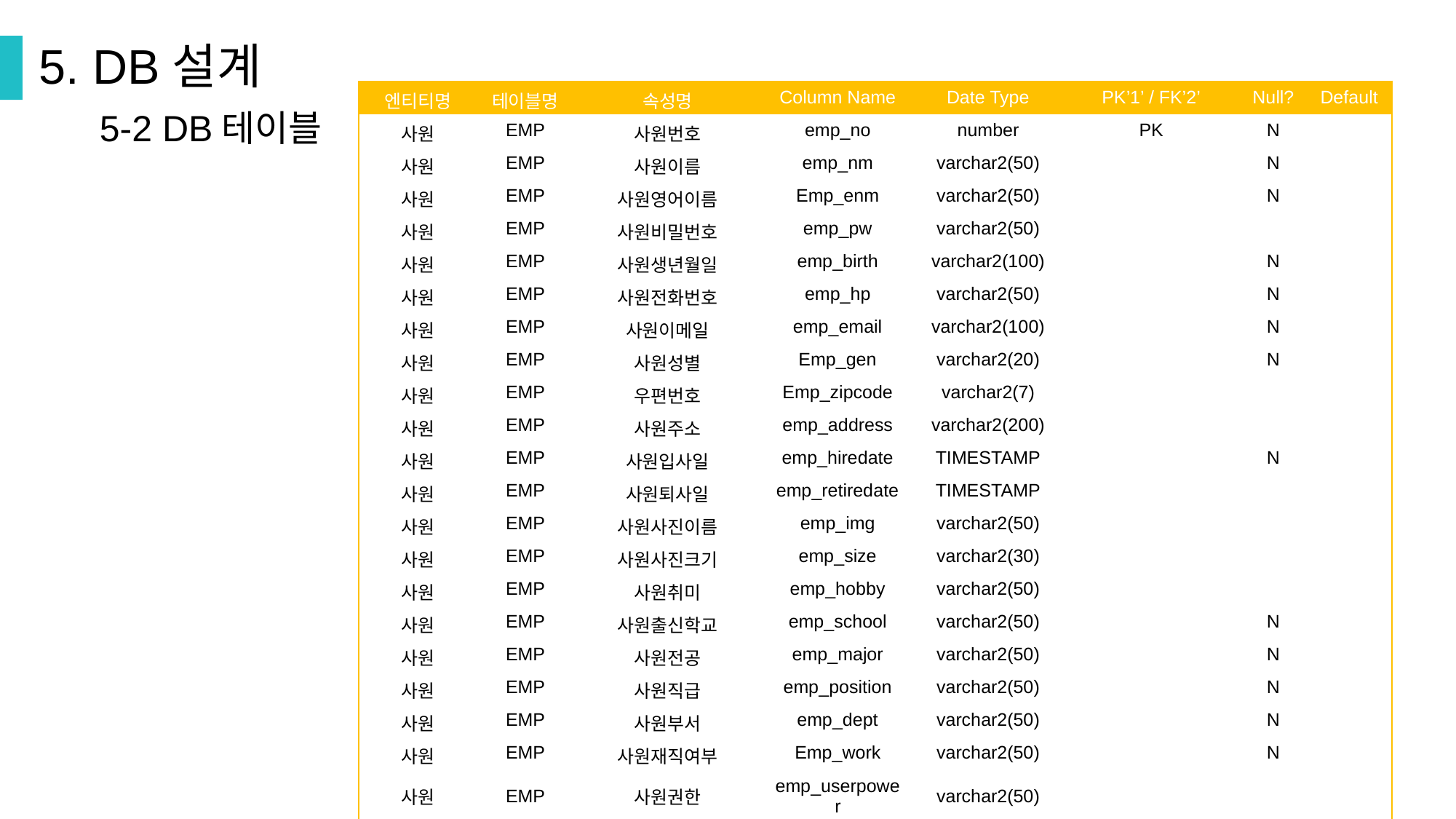

5. DB설계

| 엔티티명 | 테이블명 | 속성명 | Column Name | Date Type | PK’1’ / FK’2’ | Null? | Default |
| --- | --- | --- | --- | --- | --- | --- | --- |
| 사원 | EMP | 사원번호 | emp\_no | number | PK | N |  |
| 사원 | EMP | 사원이름 | emp\_nm | varchar2(50) |  | N |  |
| 사원 | EMP | 사원영어이름 | Emp\_enm | varchar2(50) |  | N |  |
| 사원 | EMP | 사원비밀번호 | emp\_pw | varchar2(50) |  |  |  |
| 사원 | EMP | 사원생년월일 | emp\_birth | varchar2(100) |  | N |  |
| 사원 | EMP | 사원전화번호 | emp\_hp | varchar2(50) |  | N |  |
| 사원 | EMP | 사원이메일 | emp\_email | varchar2(100) |  | N |  |
| 사원 | EMP | 사원성별 | Emp\_gen | varchar2(20) |  | N |  |
| 사원 | EMP | 우편번호 | Emp\_zipcode | varchar2(7) |  |  |  |
| 사원 | EMP | 사원주소 | emp\_address | varchar2(200) |  |  |  |
| 사원 | EMP | 사원입사일 | emp\_hiredate | TIMESTAMP |  | N |  |
| 사원 | EMP | 사원퇴사일 | emp\_retiredate | TIMESTAMP |  |  |  |
| 사원 | EMP | 사원사진이름 | emp\_img | varchar2(50) |  |  |  |
| 사원 | EMP | 사원사진크기 | emp\_size | varchar2(30) |  |  |  |
| 사원 | EMP | 사원취미 | emp\_hobby | varchar2(50) |  |  |  |
| 사원 | EMP | 사원출신학교 | emp\_school | varchar2(50) |  | N |  |
| 사원 | EMP | 사원전공 | emp\_major | varchar2(50) |  | N |  |
| 사원 | EMP | 사원직급 | emp\_position | varchar2(50) |  | N |  |
| 사원 | EMP | 사원부서 | emp\_dept | varchar2(50) |  | N |  |
| 사원 | EMP | 사원재직여부 | Emp\_work | varchar2(50) |  | N |  |
| 사원 | EMP | 사원권한 | emp\_userpower | varchar2(50) |  |  |  |
5-2 DB테이블